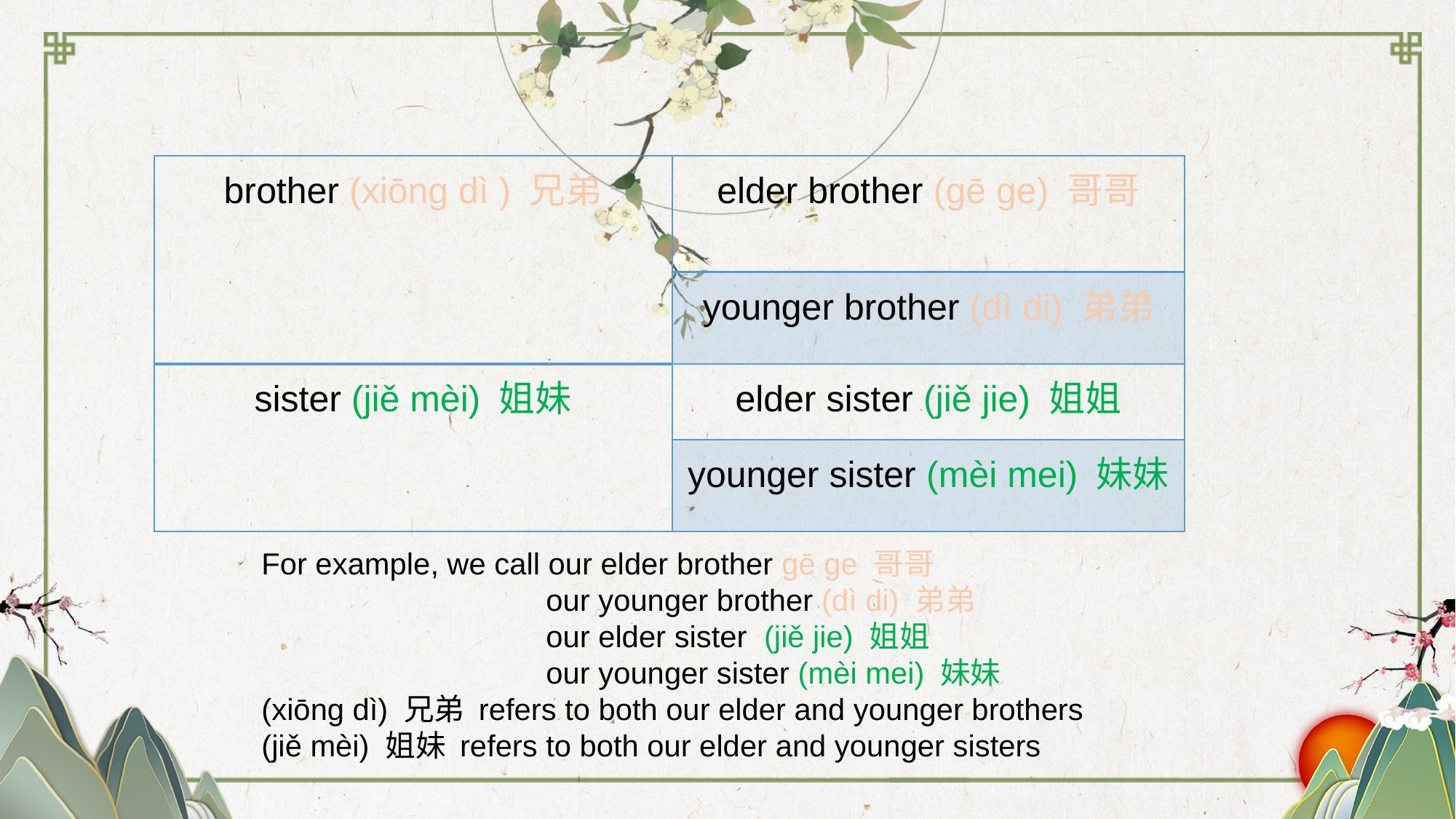

| brother (xiōng dì ) 兄弟 | elder brother (gē ge) 哥哥 |
| --- | --- |
|  | younger brother (dì di) 弟弟 |
| sister (jiě mèi) 姐妹 | elder sister (jiě jie) 姐姐 |
|  | younger sister (mèi mei) 妹妹 |

For example, we call our elder brother gē ge 哥哥
                                  our younger brother (dì di) 弟弟
                                  our elder sister  (jiě jie) 姐姐
                                  our younger sister (mèi mei) 妹妹
(xiōng dì) 兄弟 refers to both our elder and younger brothers
(jiě mèi) 姐妹 refers to both our elder and younger sisters